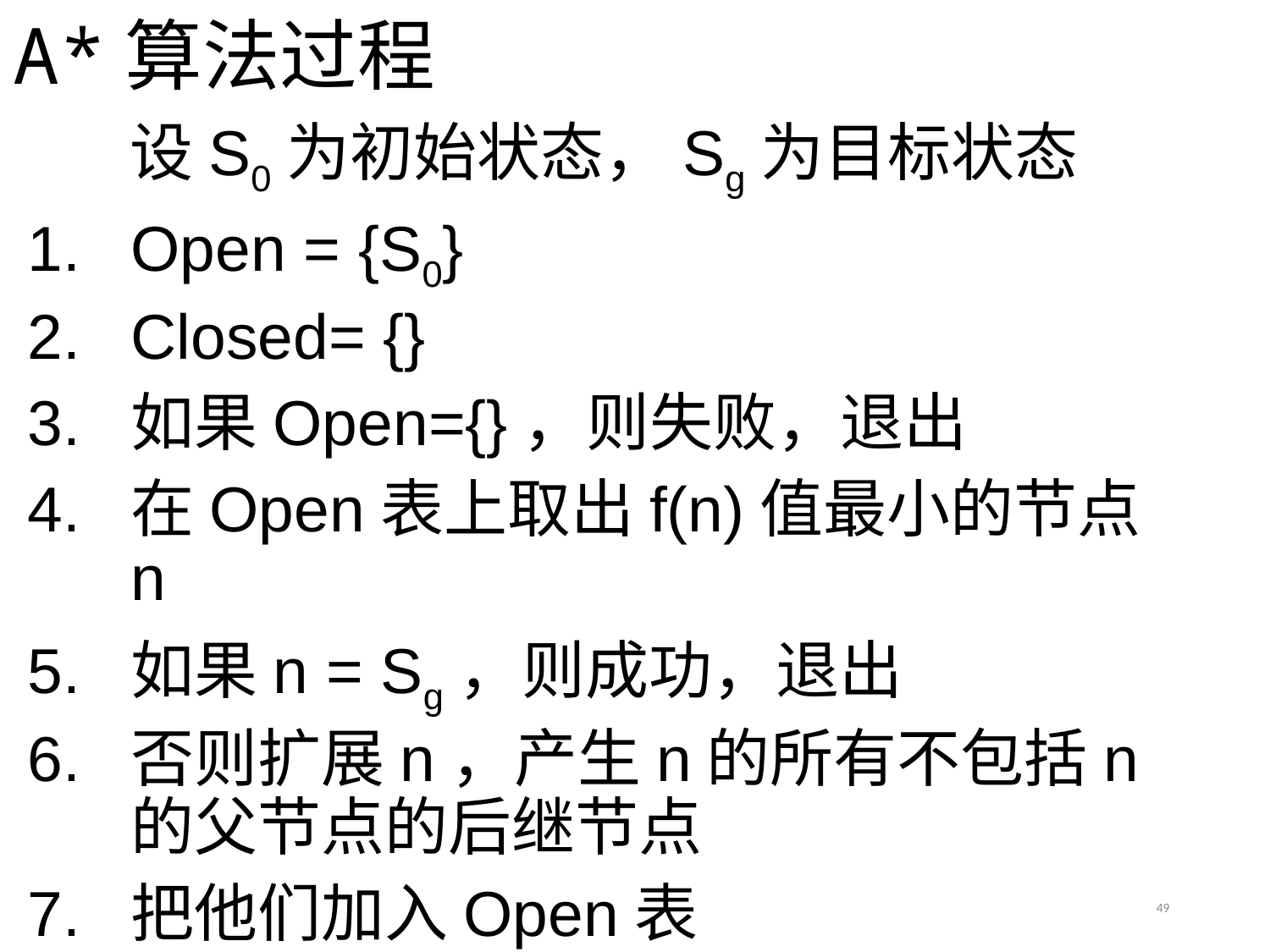

A*算法过程
设S0为初始状态，Sg为目标状态
Open = {S0}
Closed= {}
如果Open={}，则失败，退出
在Open表上取出f(n)值最小的节点n
如果n = Sg，则成功，退出
否则扩展n，产生n的所有不包括n的父节点的后继节点
把他们加入Open表
转3，循环
49